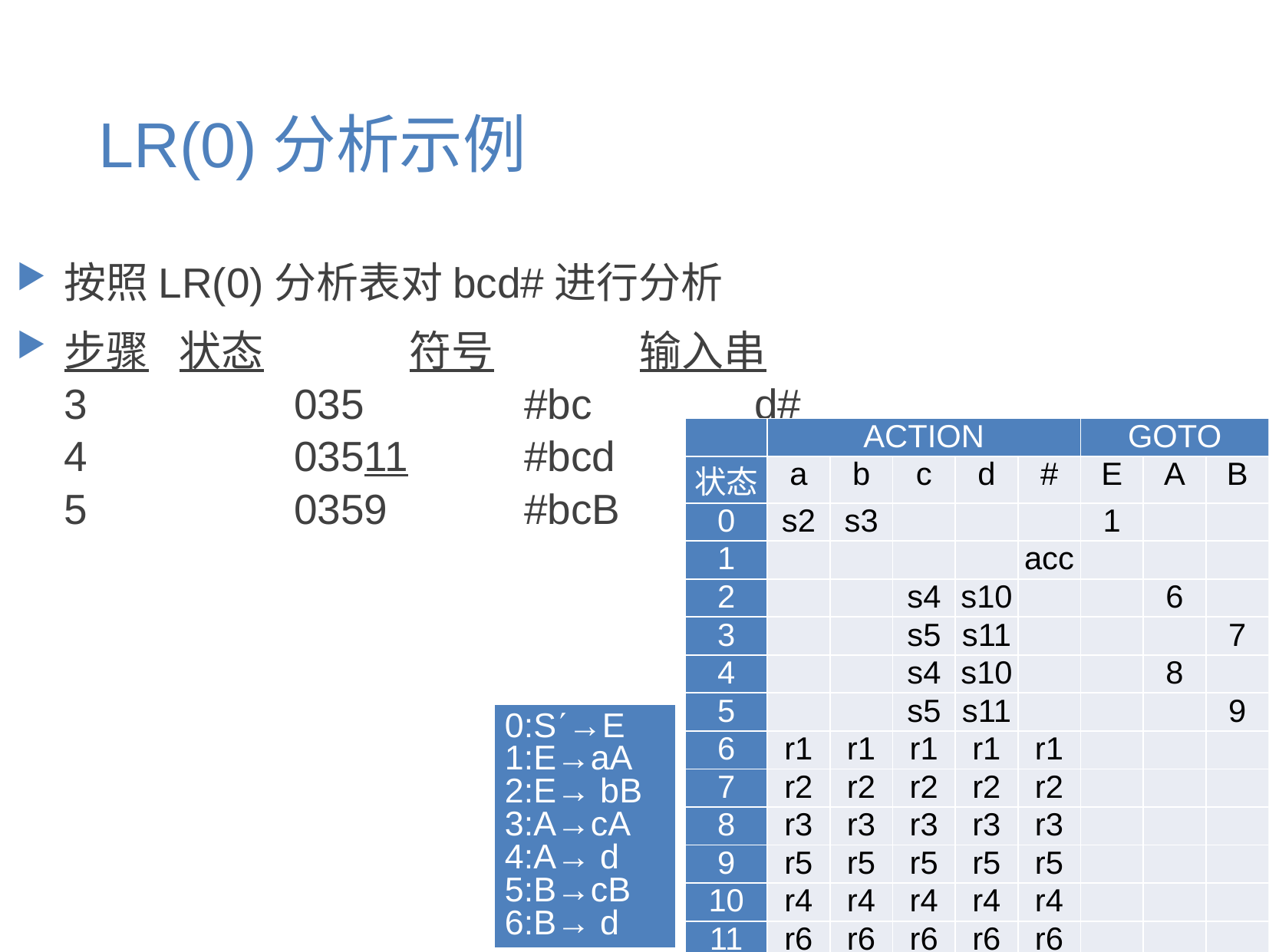

# LR(0)分析示例
按照LR(0)分析表对bcd#进行分析
步骤	状态		符号		输入串
	3		035		#bc		d#
	4		03511		#bcd 		#
	5		0359		#bcB		#

|  | ACTION |  |  |  |  | GOTO |  |  |
| --- | --- | --- | --- | --- | --- | --- | --- | --- |
| 状态 | a | b | c | d | # | E | A | B |
| 0 | s2 | s3 |  |  |  | 1 |  |  |
| 1 |  |  |  |  | acc |  |  |  |
| 2 |  |  | s4 | s10 |  |  | 6 |  |
| 3 |  |  | s5 | s11 |  |  |  | 7 |
| 4 |  |  | s4 | s10 |  |  | 8 |  |
| 5 |  |  | s5 | s11 |  |  |  | 9 |
| 6 | r1 | r1 | r1 | r1 | r1 |  |  |  |
| 7 | r2 | r2 | r2 | r2 | r2 |  |  |  |
| 8 | r3 | r3 | r3 | r3 | r3 |  |  |  |
| 9 | r5 | r5 | r5 | r5 | r5 |  |  |  |
| 10 | r4 | r4 | r4 | r4 | r4 |  |  |  |
| 11 | r6 | r6 | r6 | r6 | r6 |  |  |  |
0:S′→E
1:E→aA
2:E→ bB
3:A→cA
4:A→ d
5:B→cB
6:B→ d